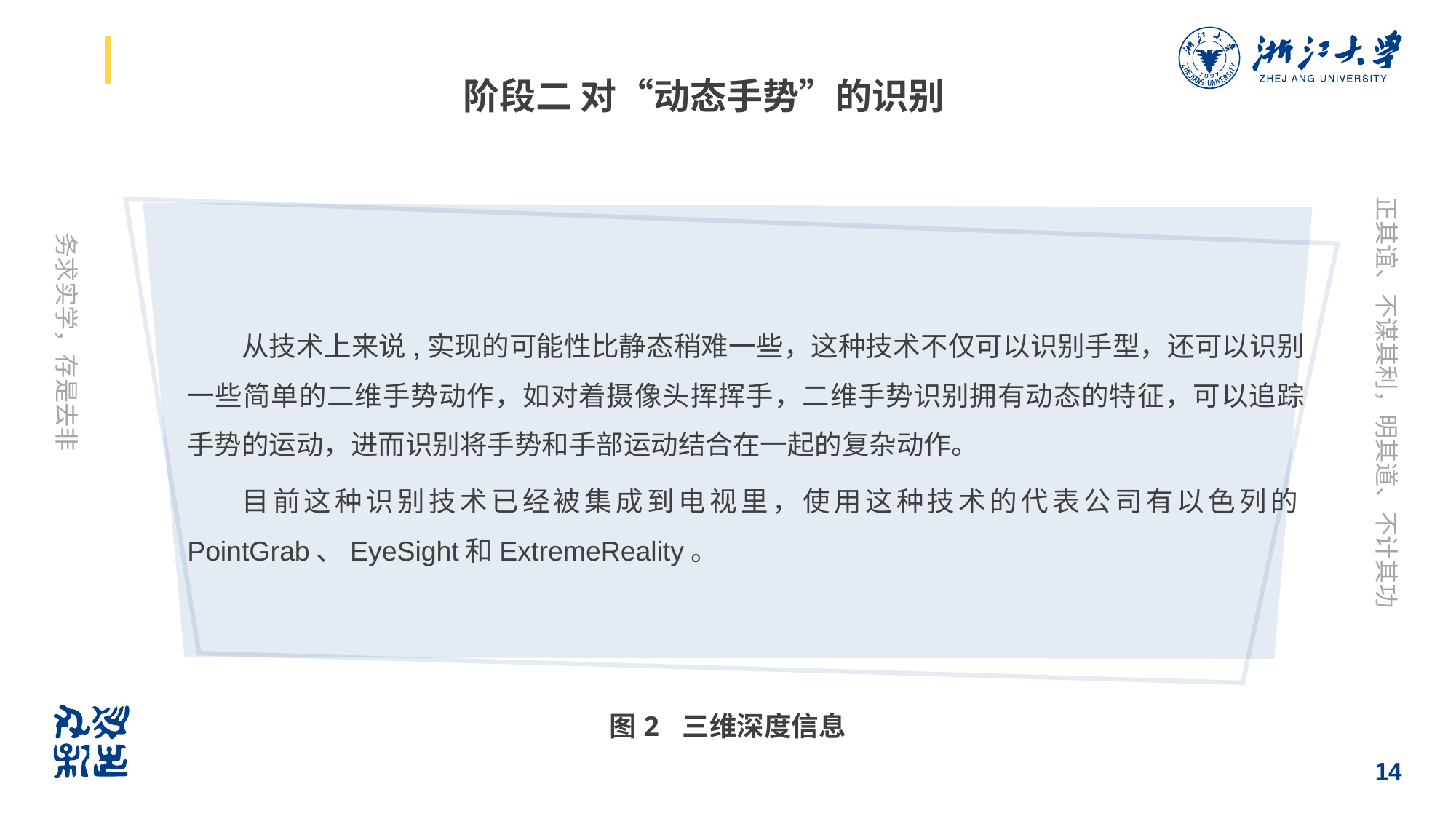

# 阶段二 对“动态手势”的识别

从技术上来说,实现的可能性比静态稍难一些，这种技术不仅可以识别手型，还可以识别一些简单的二维手势动作，如对着摄像头挥挥手，二维手势识别拥有动态的特征，可以追踪手势的运动，进而识别将手势和手部运动结合在一起的复杂动作。
目前这种识别技术已经被集成到电视里，使用这种技术的代表公司有以色列的PointGrab、EyeSight和ExtremeReality。
图2 三维深度信息
14